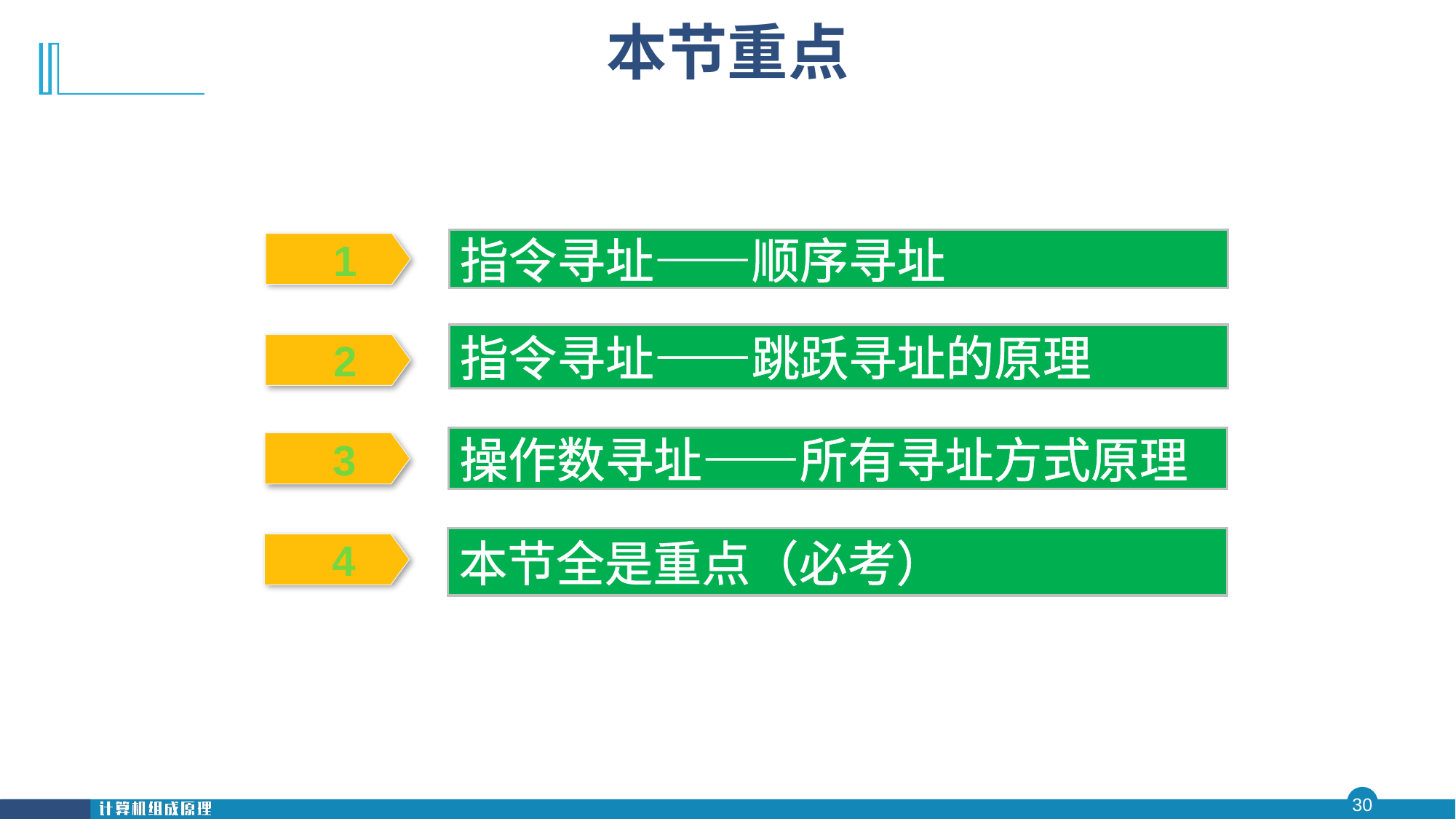

# 本节重点
指令寻址——顺序寻址
  1
指令寻址——跳跃寻址的原理
  2
操作数寻址——所有寻址方式原理
  3
本节全是重点（必考）
  4